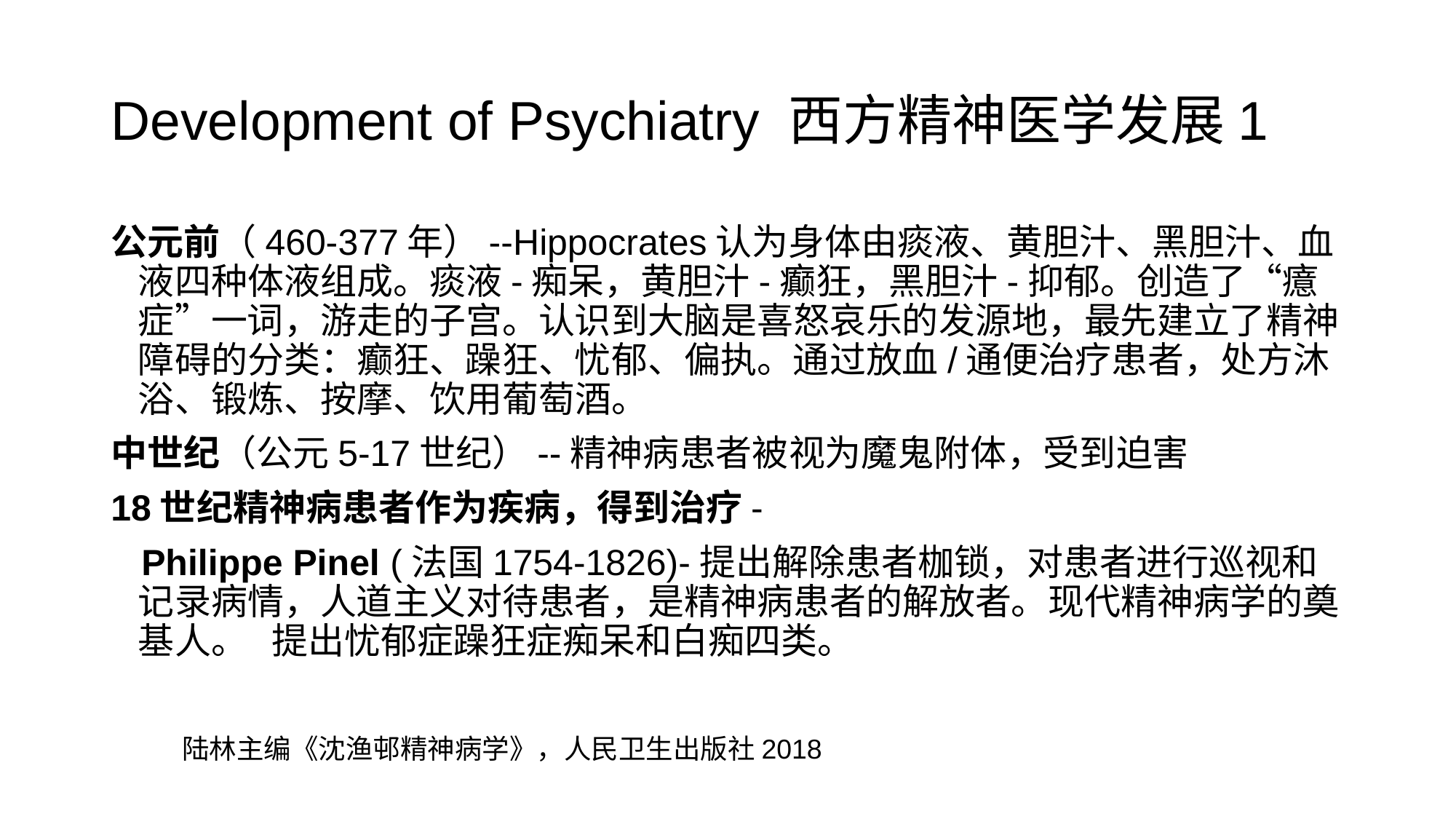

# Development of Psychiatry 西方精神医学发展1
公元前（460-377年）--Hippocrates认为身体由痰液、黄胆汁、黑胆汁、血液四种体液组成。痰液-痴呆，黄胆汁-癫狂，黑胆汁-抑郁。创造了“癔症”一词，游走的子宫。认识到大脑是喜怒哀乐的发源地，最先建立了精神障碍的分类：癫狂、躁狂、忧郁、偏执。通过放血/通便治疗患者，处方沐浴、锻炼、按摩、饮用葡萄酒。
中世纪（公元5-17世纪）--精神病患者被视为魔鬼附体，受到迫害
18世纪精神病患者作为疾病，得到治疗-
   Philippe Pinel (法国1754-1826)-提出解除患者枷锁，对患者进行巡视和记录病情，人道主义对待患者，是精神病患者的解放者。现代精神病学的奠基人。   提出忧郁症躁狂症痴呆和白痴四类。

陆林主编《沈渔邨精神病学》，人民卫生出版社2018